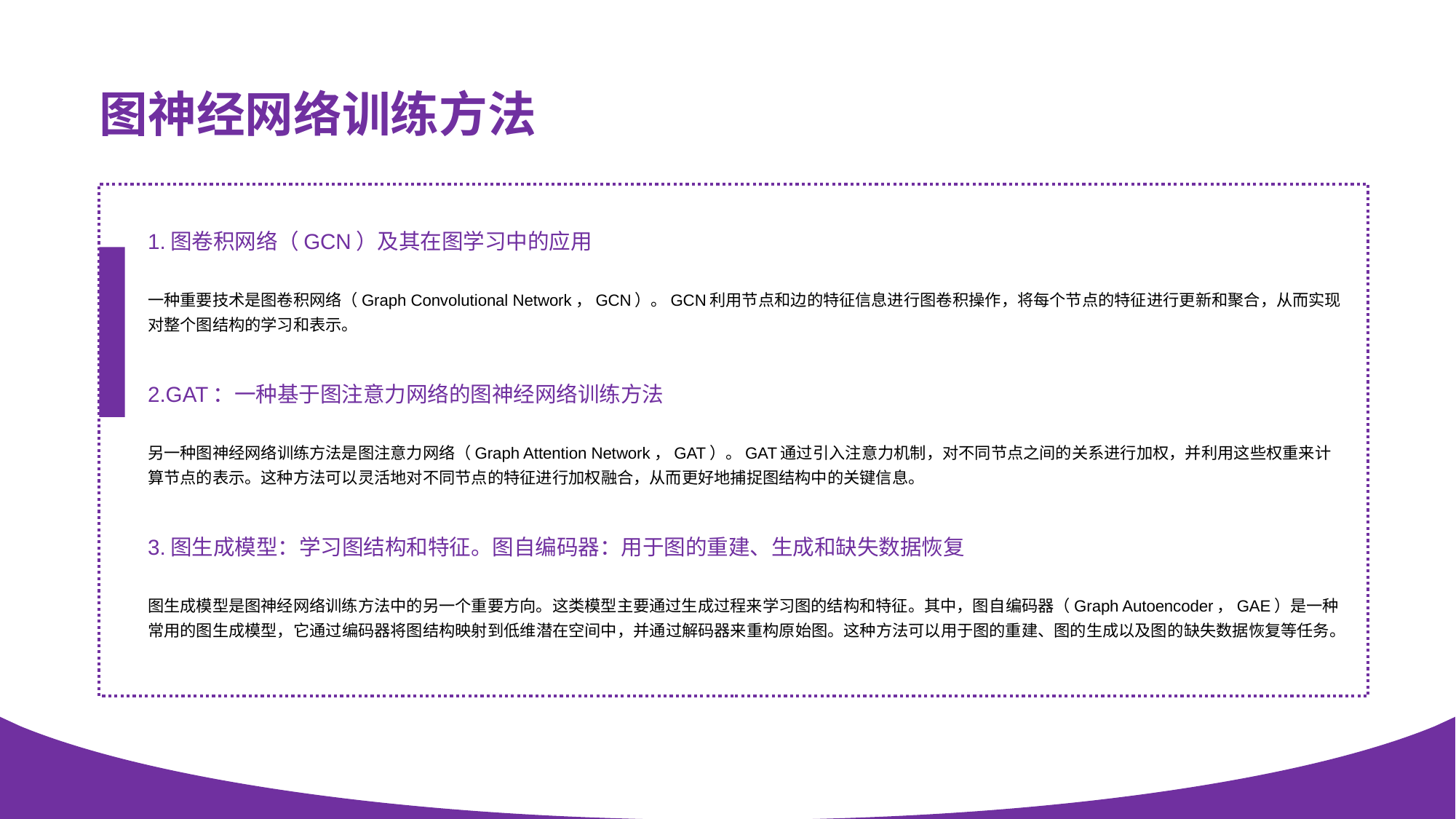

图神经网络结构
图神经网络训练方法

1.图卷积网络（GCN）及其在图学习中的应用

一种重要技术是图卷积网络（Graph Convolutional Network，GCN）。GCN利用节点和边的特征信息进行图卷积操作，将每个节点的特征进行更新和聚合，从而实现对整个图结构的学习和表示。

2.GAT：一种基于图注意力网络的图神经网络训练方法

另一种图神经网络训练方法是图注意力网络（Graph Attention Network，GAT）。GAT通过引入注意力机制，对不同节点之间的关系进行加权，并利用这些权重来计算节点的表示。这种方法可以灵活地对不同节点的特征进行加权融合，从而更好地捕捉图结构中的关键信息。

3.图生成模型：学习图结构和特征。图自编码器：用于图的重建、生成和缺失数据恢复

图生成模型是图神经网络训练方法中的另一个重要方向。这类模型主要通过生成过程来学习图的结构和特征。其中，图自编码器（Graph Autoencoder，GAE）是一种常用的图生成模型，它通过编码器将图结构映射到低维潜在空间中，并通过解码器来重构原始图。这种方法可以用于图的重建、图的生成以及图的缺失数据恢复等任务。